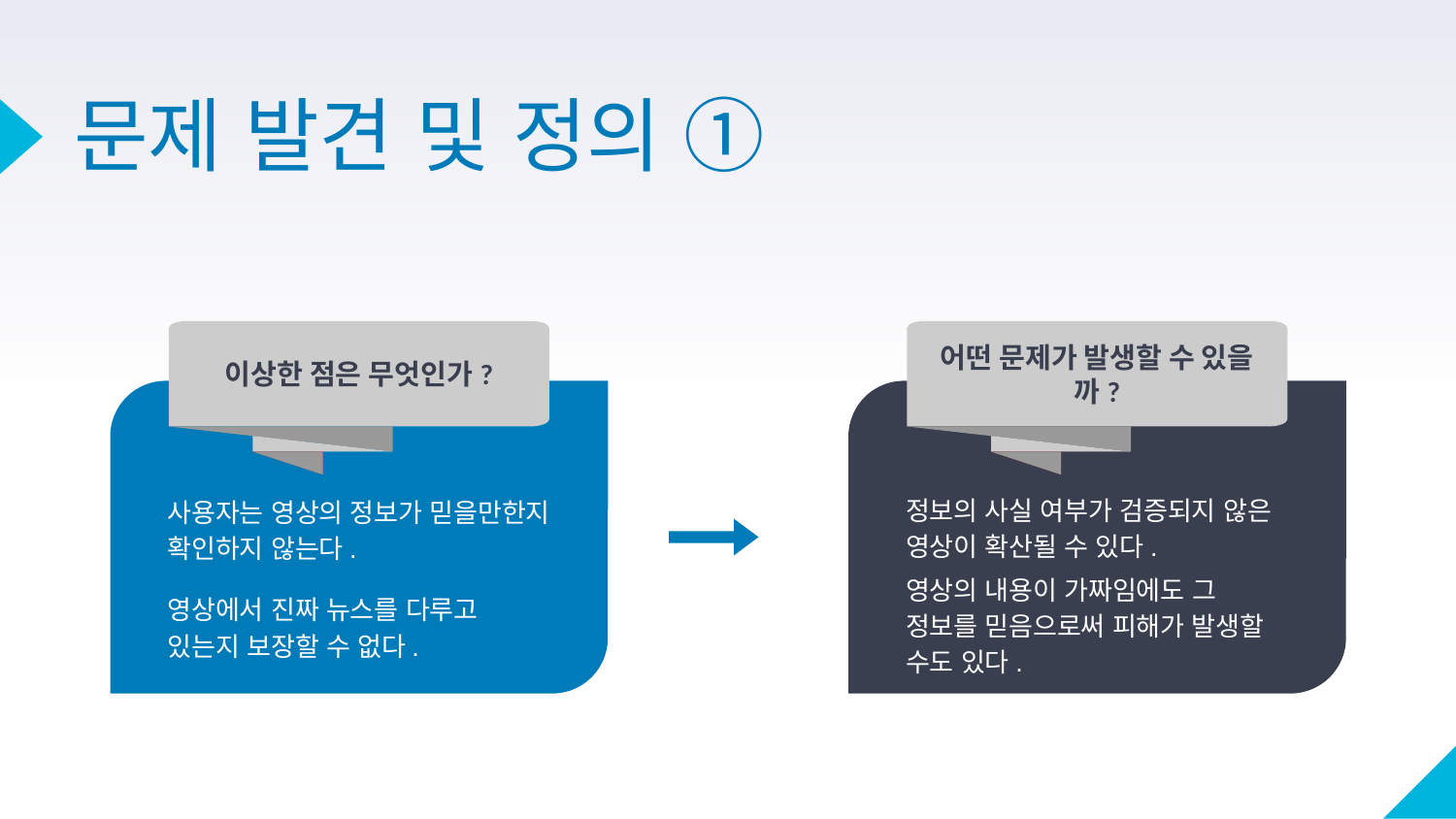

# 문제 발견 및 정의 ➀

이상한 점은 무엇인가?

어떤 문제가 발생할 수 있을까?

사용자는 영상의 정보가 믿을만한지 확인하지 않는다.

정보의 사실 여부가 검증되지 않은 영상이 확산될 수 있다.

영상의 내용이 가짜임에도 그 정보를 믿음으로써 피해가 발생할 수도 있다.
영상에서 진짜 뉴스를 다루고 있는지 보장할 수 없다.